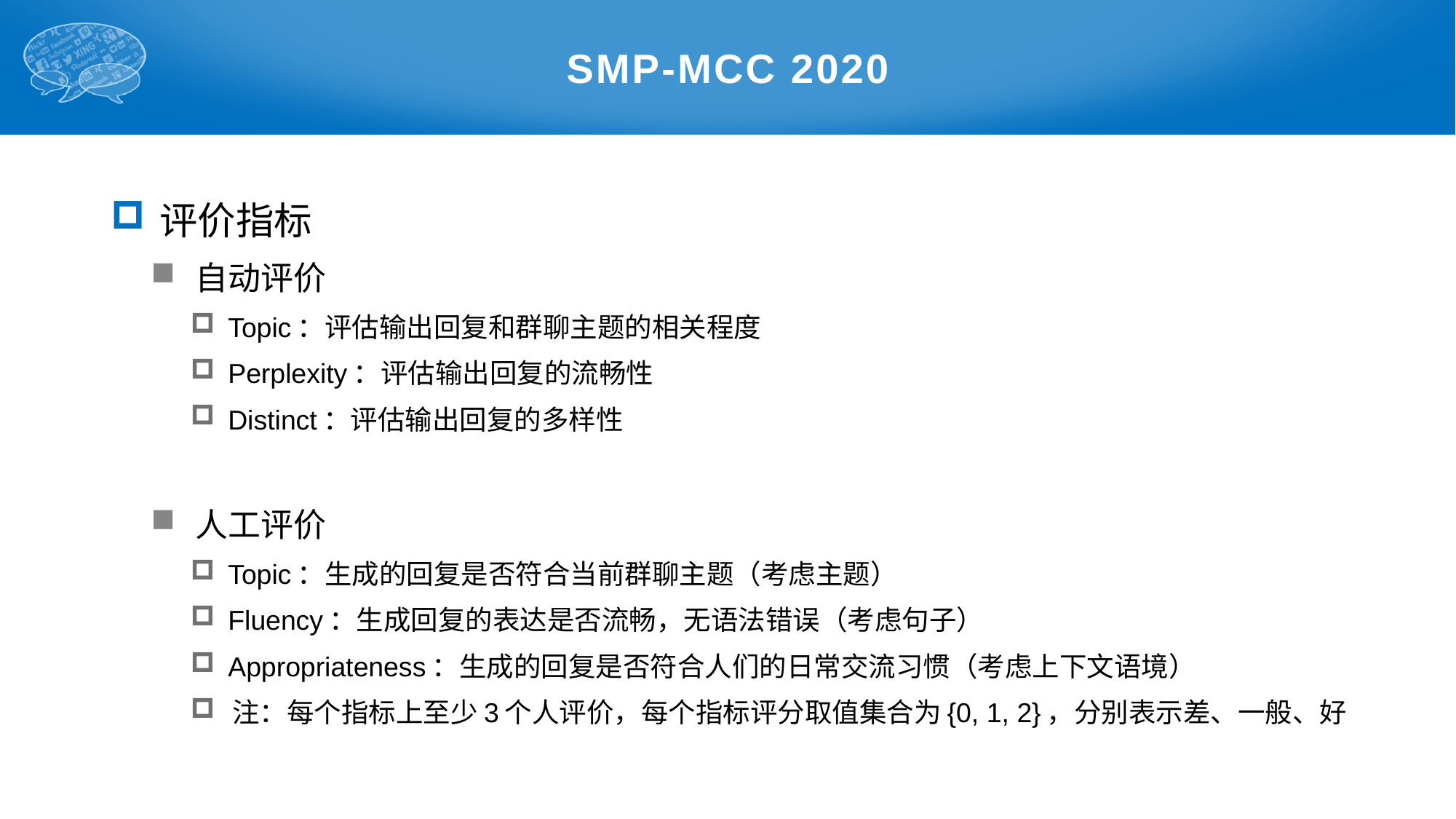

# SMP-MCC 2020
 评价指标
 自动评价
 Topic：评估输出回复和群聊主题的相关程度
 Perplexity：评估输出回复的流畅性
 Distinct：评估输出回复的多样性

 人工评价
 Topic：生成的回复是否符合当前群聊主题（考虑主题）
 Fluency：生成回复的表达是否流畅，无语法错误（考虑句子）
 Appropriateness：生成的回复是否符合人们的日常交流习惯（考虑上下文语境）
 注：每个指标上至少3个人评价，每个指标评分取值集合为{0, 1, 2}，分别表示差、一般、好